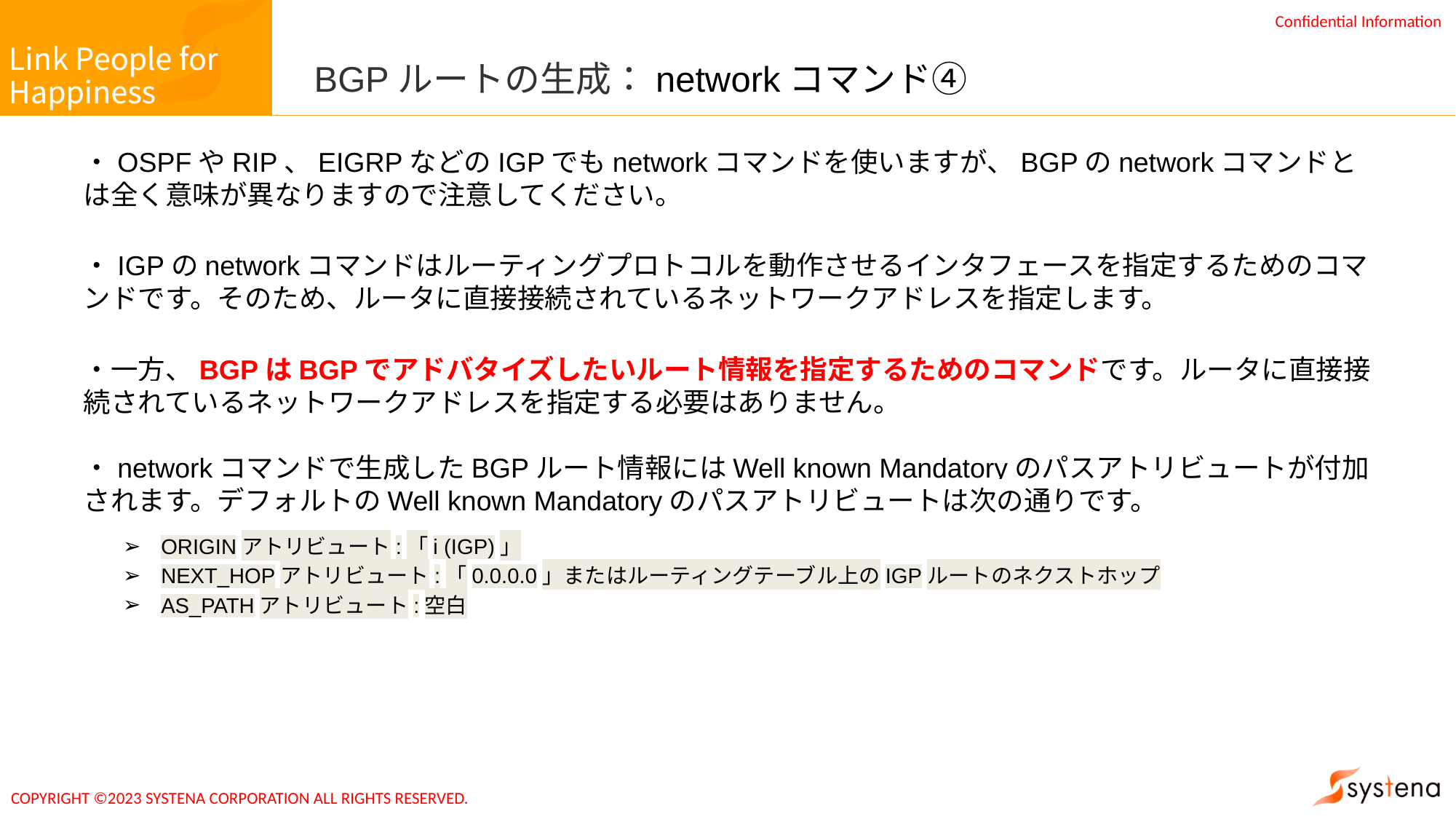

# BGPルートの生成：networkコマンド④
・OSPFやRIP、EIGRPなどのIGPでもnetworkコマンドを使いますが、BGPのnetworkコマンドとは全く意味が異なりますので注意してください。
・IGPのnetworkコマンドはルーティングプロトコルを動作させるインタフェースを指定するためのコマンドです。そのため、ルータに直接接続されているネットワークアドレスを指定します。
・一方、BGPはBGPでアドバタイズしたいルート情報を指定するためのコマンドです。ルータに直接接続されているネットワークアドレスを指定する必要はありません。
・networkコマンドで生成したBGPルート情報にはWell known Mandatoryのパスアトリビュートが付加されます。デフォルトのWell known Mandatoryのパスアトリビュートは次の通りです。
ORIGINアトリビュート:「i (IGP)」
NEXT_HOPアトリビュート:「0.0.0.0」またはルーティングテーブル上のIGPルートのネクストホップ
AS_PATHアトリビュート:空白